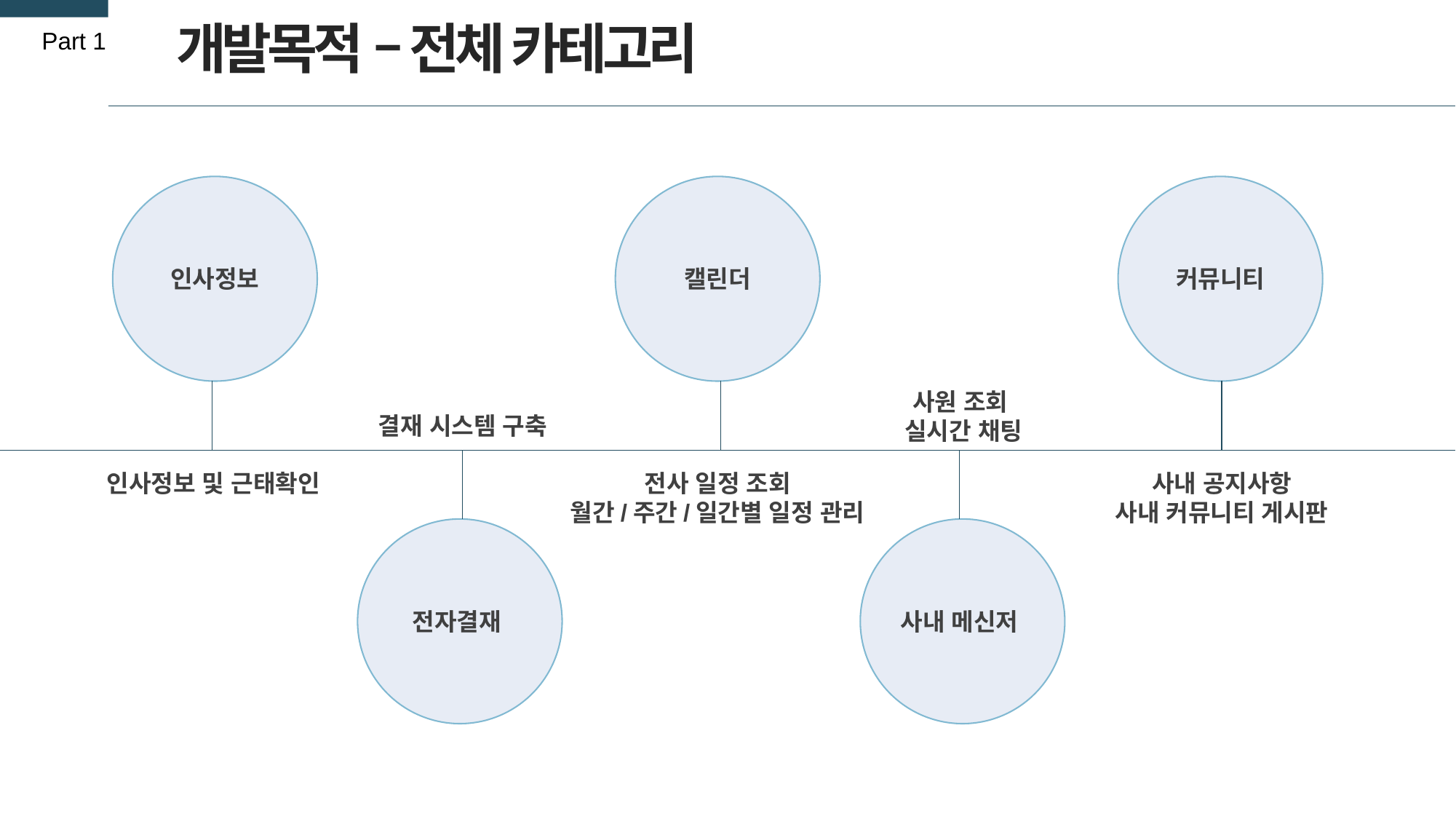

개발목적 – 전체 카테고리
Part 1

인사정보
캘린더
커뮤니티
사원 조회
실시간 채팅
결재 시스템 구축
인사정보 및 근태확인
전사 일정 조회
월간/주간/일간별 일정 관리

사내 공지사항
사내 커뮤니티 게시판

전자결재
사내 메신저